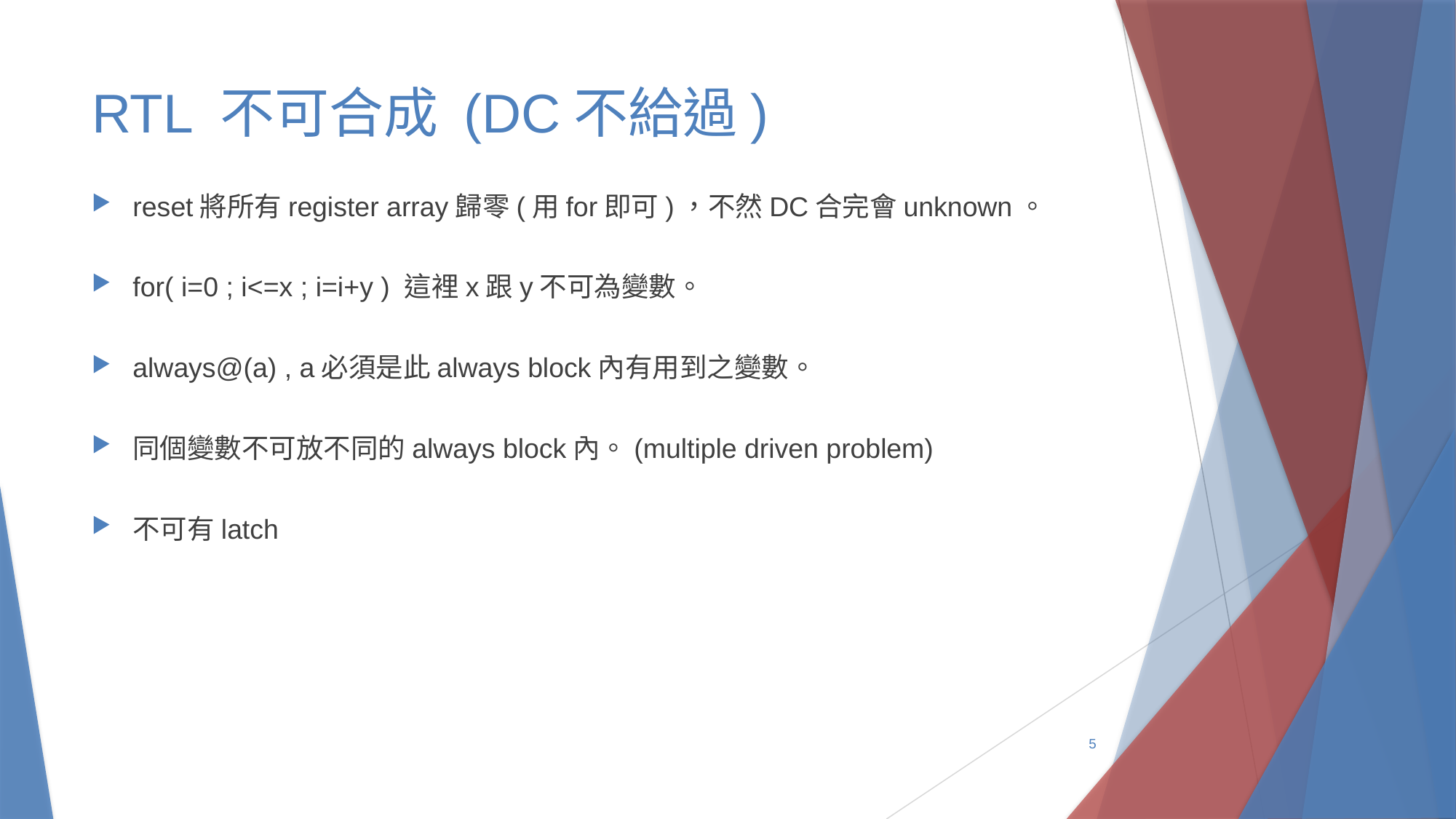

# RTL 不可合成 (DC不給過)
reset將所有register array歸零(用for即可)，不然DC合完會unknown。
for( i=0 ; i<=x ; i=i+y ) 這裡x跟y不可為變數。
always@(a) , a必須是此always block內有用到之變數。
同個變數不可放不同的always block內。(multiple driven problem)
不可有latch

5